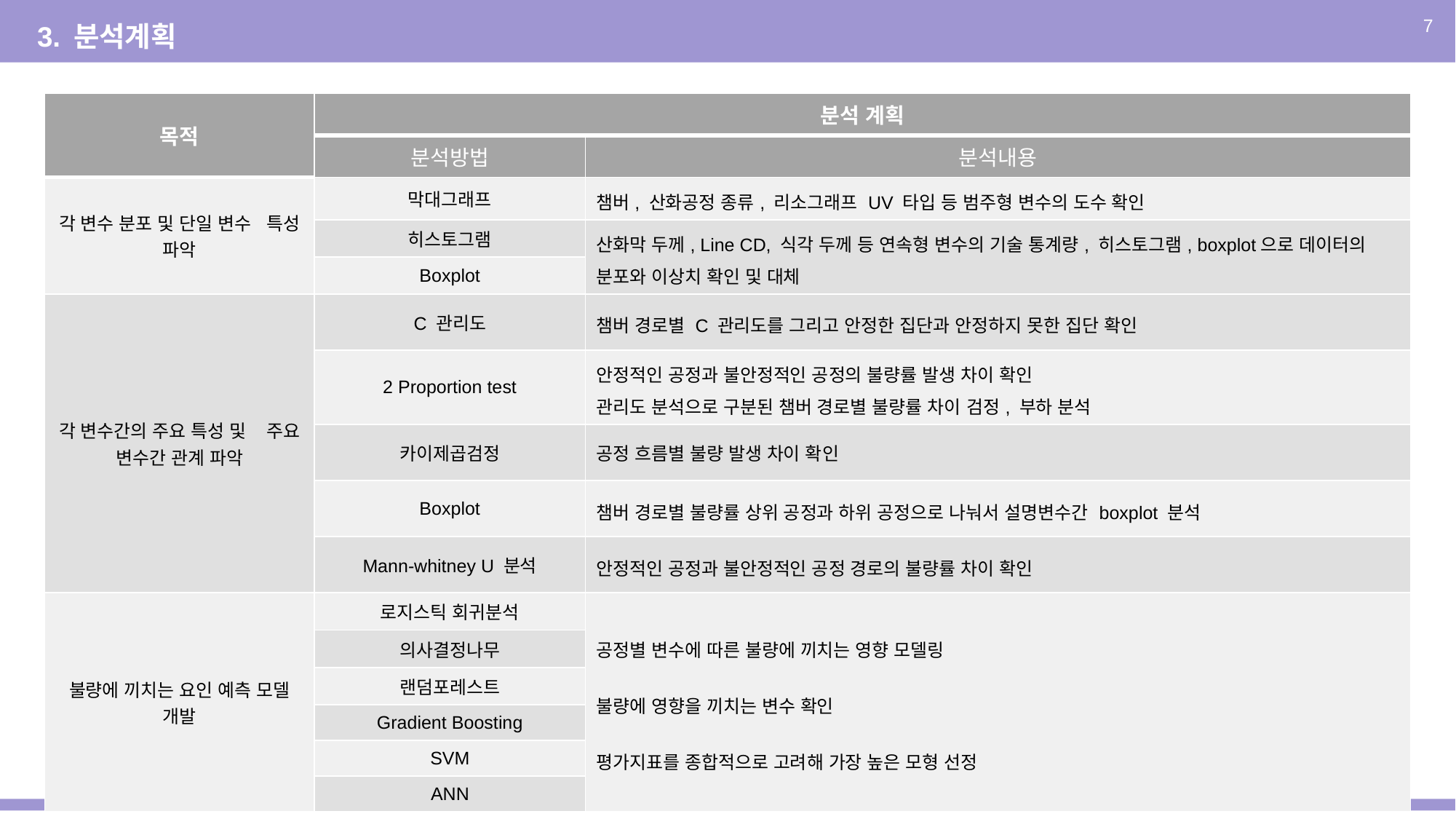

7
3. 분석계획
| 목적 | 분석 계획 |  |
| --- | --- | --- |
|  | 분석방법 | 분석내용 |
| 각 변수 분포 및 단일 변수 특성 파악 | 막대그래프 | 챔버, 산화공정 종류, 리소그래프 UV 타입 등 범주형 변수의 도수 확인 |
|  | 히스토그램 | 산화막 두께, Line CD, 식각 두께 등 연속형 변수의 기술 통계량, 히스토그램, boxplot으로 데이터의 분포와 이상치 확인 및 대체 |
|  | Boxplot |  |
| 각 변수간의 주요 특성 및 주요 변수간 관계 파악 | C 관리도 | 챔버 경로별 C 관리도를 그리고 안정한 집단과 안정하지 못한 집단 확인 |
|  | 2 Proportion test | 안정적인 공정과 불안정적인 공정의 불량률 발생 차이 확인 관리도 분석으로 구분된 챔버 경로별 불량률 차이 검정, 부하 분석 |
|  | 카이제곱검정 | 공정 흐름별 불량 발생 차이 확인 |
|  | Boxplot | 챔버 경로별 불량률 상위 공정과 하위 공정으로 나눠서 설명변수간 boxplot 분석 |
|  | Mann-whitney U 분석 | 안정적인 공정과 불안정적인 공정 경로의 불량률 차이 확인 |
| 불량에 끼치는 요인 예측 모델 개발 | 로지스틱 회귀분석 | 공정별 변수에 따른 불량에 끼치는 영향 모델링 불량에 영향을 끼치는 변수 확인 평가지표를 종합적으로 고려해 가장 높은 모형 선정 |
|  | 의사결정나무 | 공정별 변수에 따른 불량에 끼치는 영향 모델링 불량에 영향을 끼치는 변수 확인 평가지표를 종합적으로 고려해 가장 높은 모형 선정 |
|  | 랜덤포레스트 |  |
|  | Gradient Boosting |  |
|  | SVM |  |
|  | ANN |  |